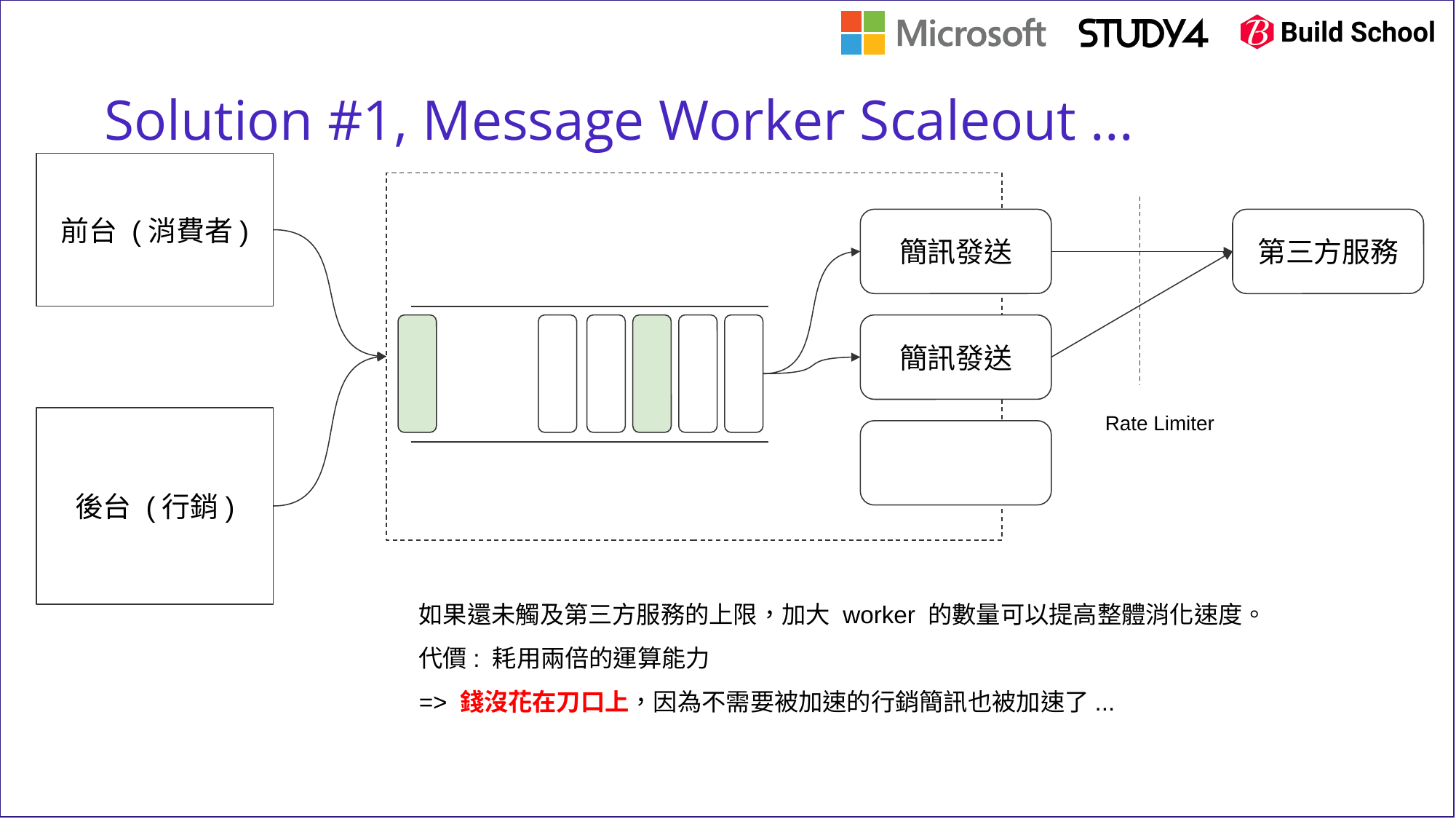

# Solution #1, Message Worker Scaleout ...
前台 (消費者)

簡訊發送
第三方服務

簡訊發送
Rate Limiter
後台 (行銷)

如果還未觸及第三方服務的上限，加大 worker 的數量可以提高整體消化速度。
代價: 耗用兩倍的運算能力
=> 錢沒花在刀口上，因為不需要被加速的行銷簡訊也被加速了...